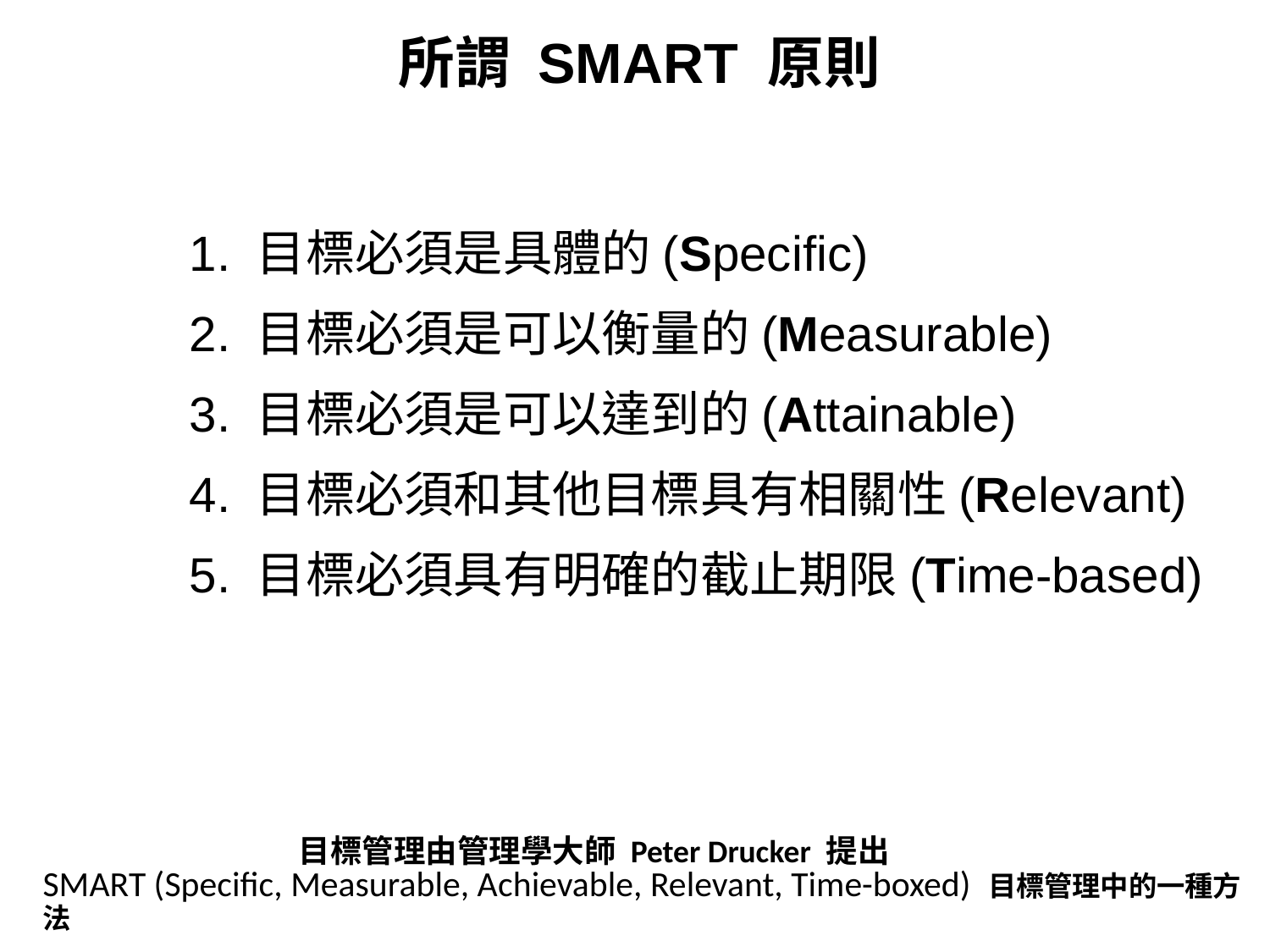

所謂 SMART 原則
　　1. 目標必須是具體的(Specific)
　　2. 目標必須是可以衡量的(Measurable)
　　3. 目標必須是可以達到的(Attainable)
　　4. 目標必須和其他目標具有相關性(Relevant)
　　5. 目標必須具有明確的截止期限(Time-based)
　　目標管理由管理學大師 Peter Drucker 提出
# SMART (Specific, Measurable, Achievable, Relevant, Time-boxed) 目標管理中的一種方法